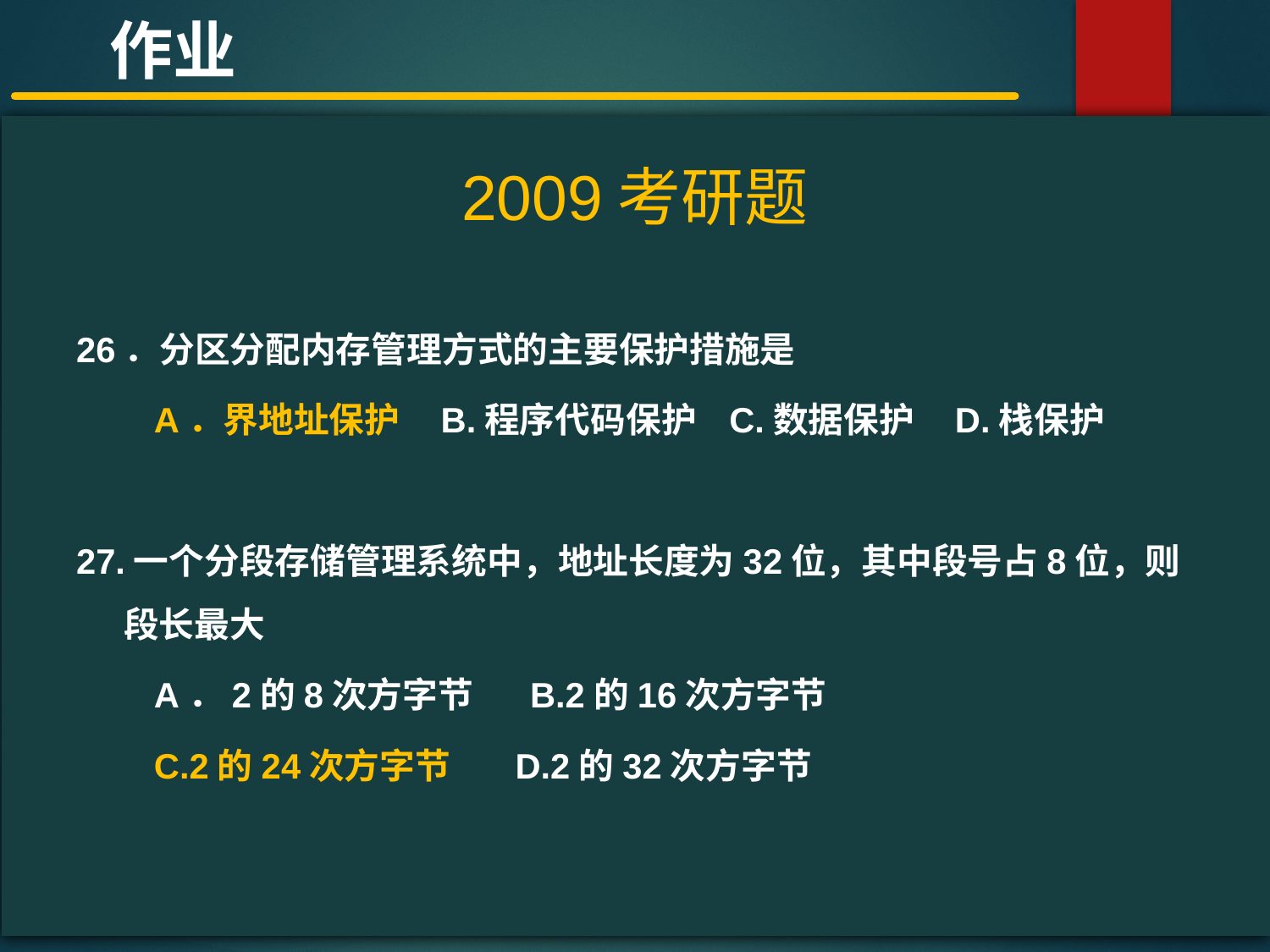

作业
2009考研题
#
26．分区分配内存管理方式的主要保护措施是
        A．界地址保护    B.程序代码保护   C.数据保护    D.栈保护

27.一个分段存储管理系统中，地址长度为32位，其中段号占8位，则段长最大
        A．2的8次方字节      B.2的16次方字节
        C.2的24次方字节       D.2的32次方字节